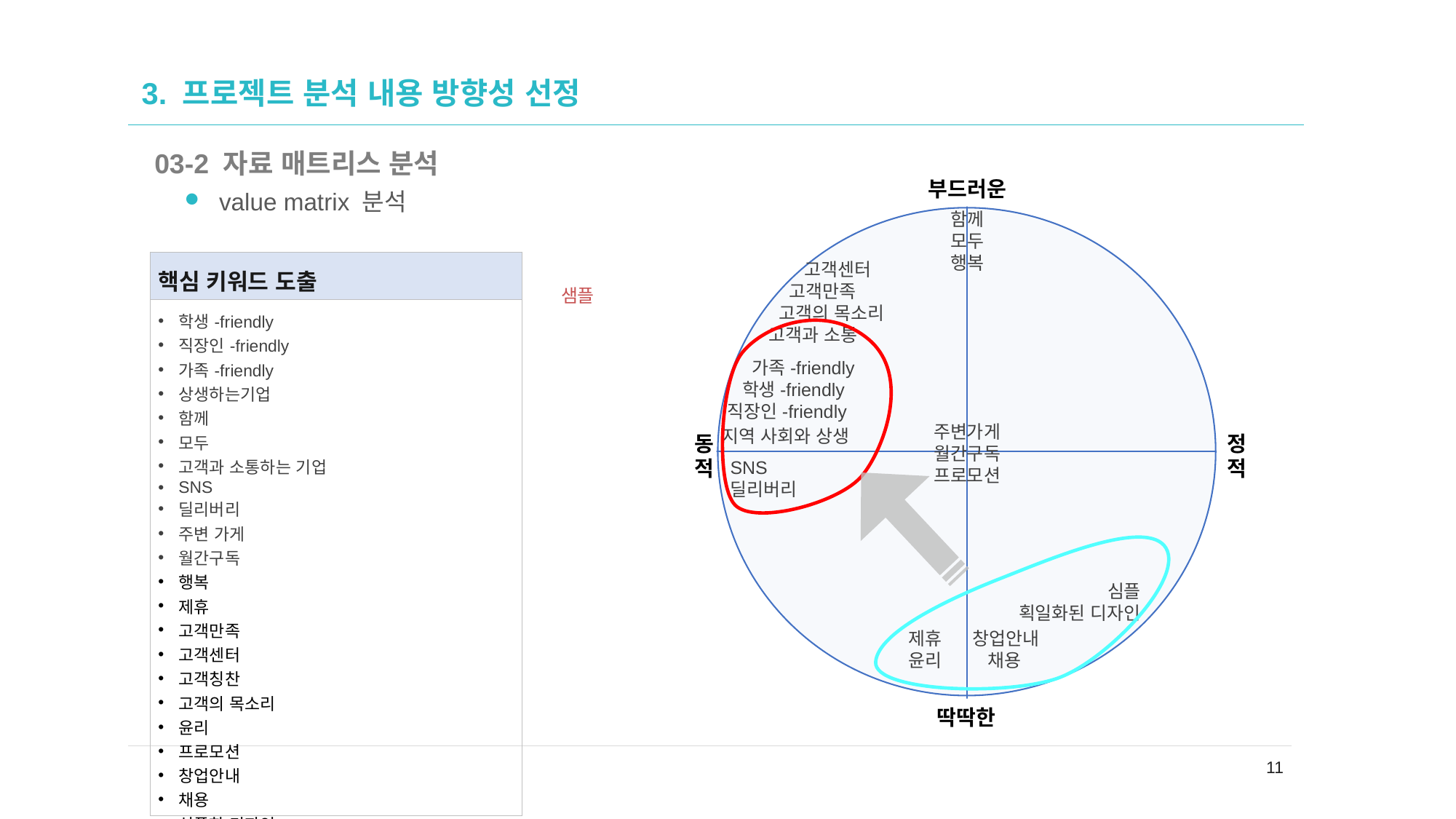

02
# 3. 프로젝트 분석 내용 방향성 선정
03-2 자료 매트리스 분석
value matrix 분석
함께
모두
행복

        고객센터
     고객만족
   고객의 목소리
 고객과 소통

| 핵심 키워드 도출 |
| --- |
| 학생-friendly 직장인-friendly 가족-friendly 상생하는기업 함께 모두 고객과 소통하는 기업 SNS 딜리버리 주변 가게 월간구독 행복 제휴 고객만족 고객센터 고객칭찬 고객의 목소리 윤리 프로모션 창업안내 채용 심플한 디자인 |
샘플

    가족-friendly
  학생-friendly
직장인-friendly

주변가게
월간구독
프로모션
지역 사회와 상생

SNS
딜리버리

심플
획일화된 디자인
제휴      창업안내
윤리         채용
11